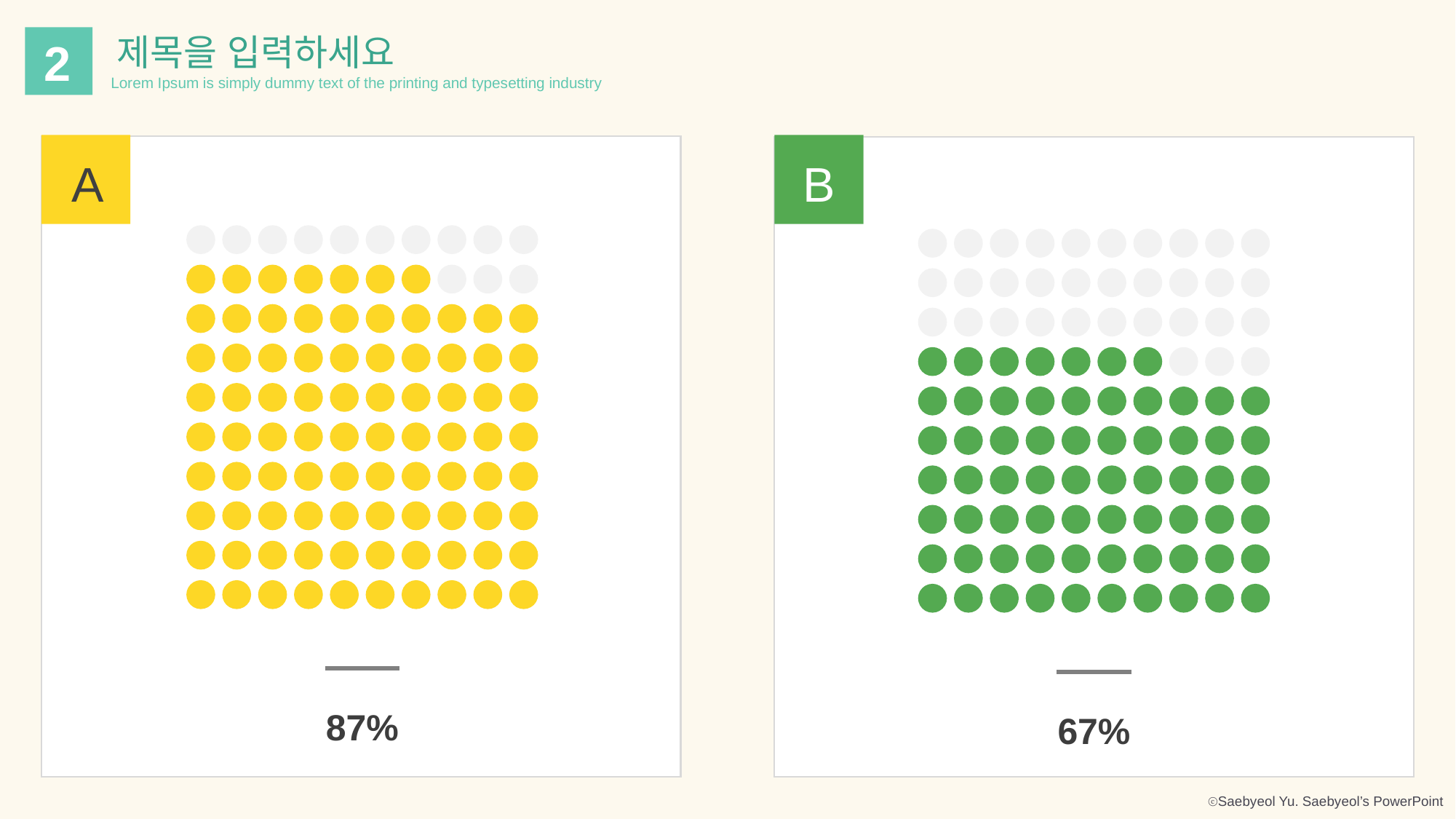

제목을 입력하세요
Lorem Ipsum is simply dummy text of the printing and typesetting industry

2

A
B

87%
67%